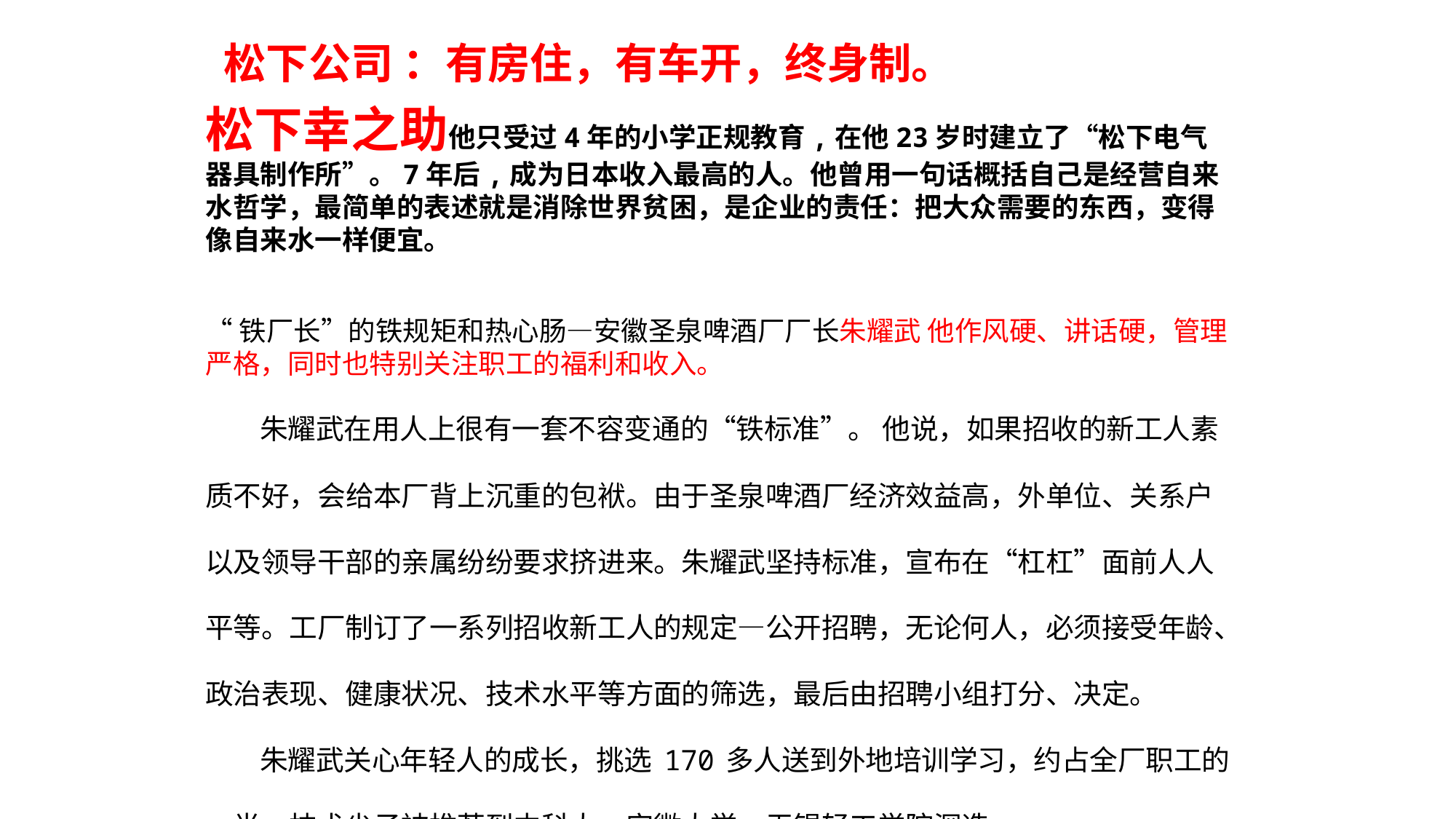

松下公司 ：有房住，有车开，终身制。
松下幸之助他只受过4年的小学正规教育,在他23岁时建立了“松下电气器具制作所”。7年后,成为日本收入最高的人。他曾用一句话概括自己是经营自来水哲学，最简单的表述就是消除世界贫困，是企业的责任：把大众需要的东西，变得像自来水一样便宜。

“铁厂长”的铁规矩和热心肠—安徽圣泉啤酒厂厂长朱耀武 他作风硬、讲话硬，管理严格，同时也特别关注职工的福利和收入。
朱耀武在用人上很有一套不容变通的“铁标准”。 他说，如果招收的新工人素质不好，会给本厂背上沉重的包袱。由于圣泉啤酒厂经济效益高，外单位、关系户以及领导干部的亲属纷纷要求挤进来。朱耀武坚持标准，宣布在“杠杠”面前人人平等。工厂制订了一系列招收新工人的规定—公开招聘，无论何人，必须接受年龄、政治表现、健康状况、技术水平等方面的筛选，最后由招聘小组打分、决定。
朱耀武关心年轻人的成长，挑选170多人送到外地培训学习，约占全厂职工的一半，技术尖子被推荐到中科大、安徽大学、无锡轻工学院深造。